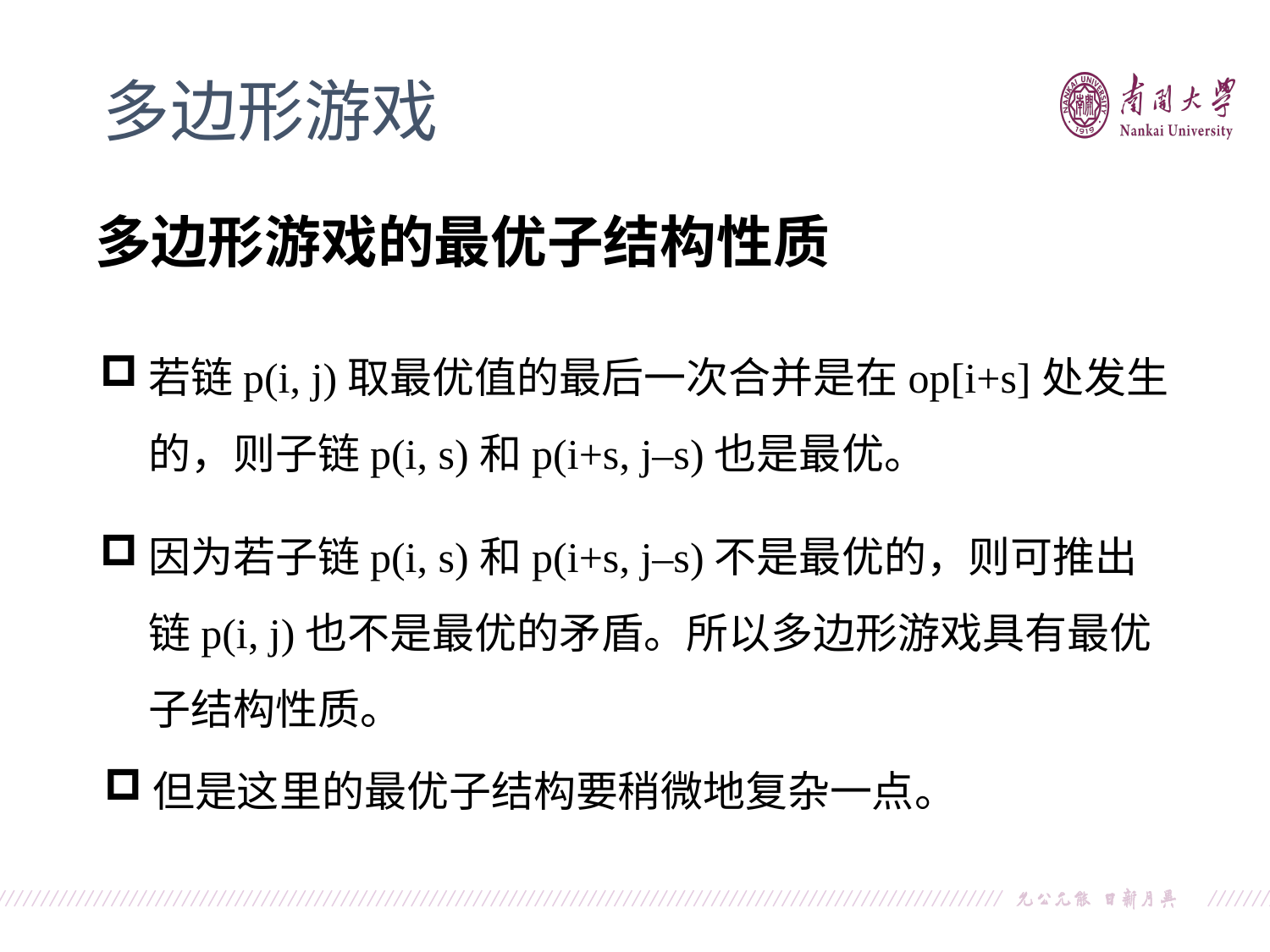

多边形游戏
多边形游戏的最优子结构性质
若链p(i, j)取最优值的最后一次合并是在op[i+s]处发生的，则子链p(i, s)和p(i+s, j–s)也是最优。
因为若子链p(i, s)和p(i+s, j–s)不是最优的，则可推出链p(i, j)也不是最优的矛盾。所以多边形游戏具有最优子结构性质。
但是这里的最优子结构要稍微地复杂一点。